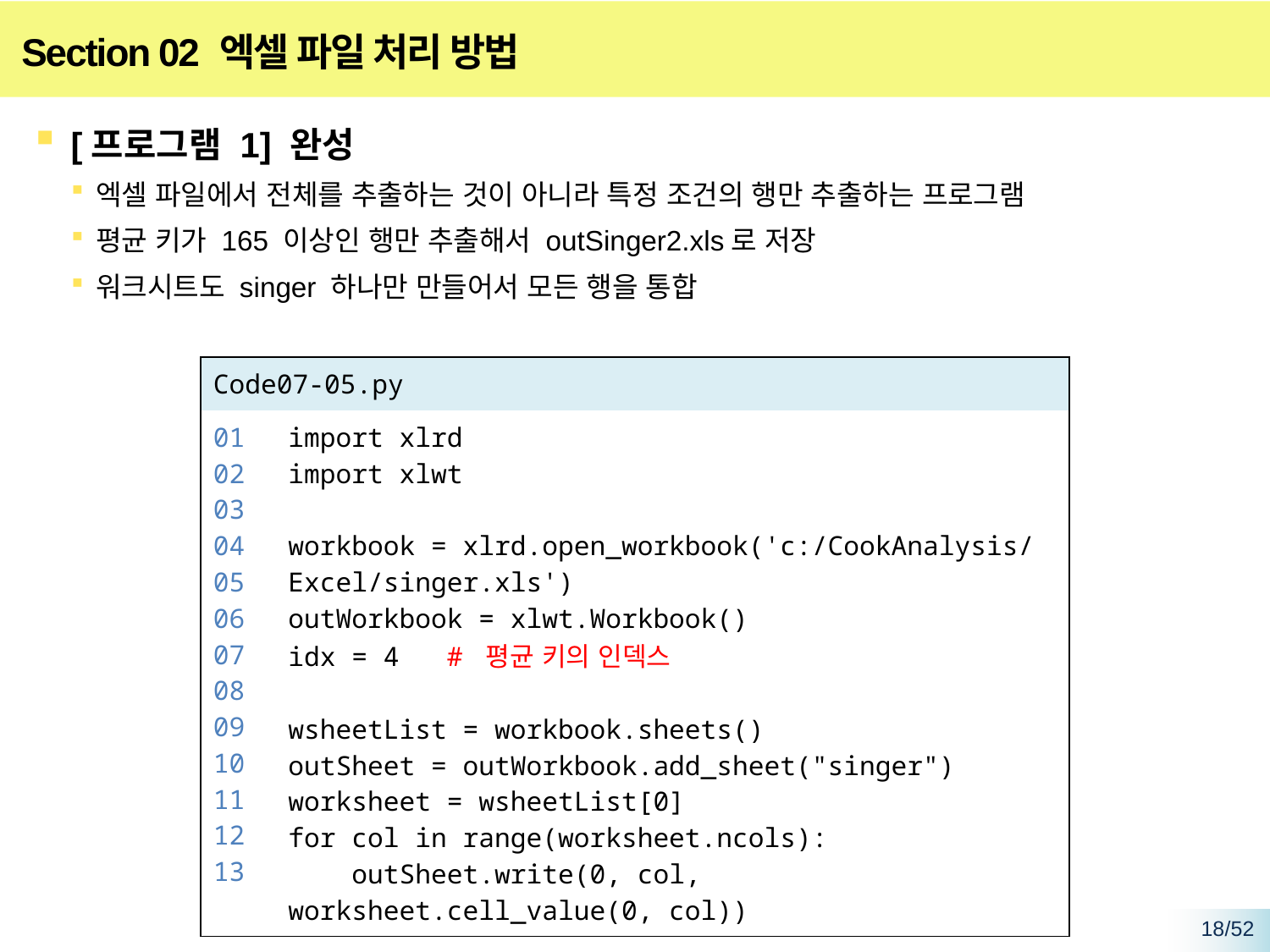

# Section 02 엑셀 파일 처리 방법
[프로그램 1] 완성
엑셀 파일에서 전체를 추출하는 것이 아니라 특정 조건의 행만 추출하는 프로그램
평균 키가 165 이상인 행만 추출해서 outSinger2.xls로 저장
워크시트도 singer 하나만 만들어서 모든 행을 통합
| Code07-05.py |  |
| --- | --- |
| 01 02 03 04 05 06 07 08 09 10 11 12 13 | import xlrd import xlwt workbook = xlrd.open\_workbook('c:/CookAnalysis/Excel/singer.xls') outWorkbook = xlwt.Workbook() idx = 4 # 평균 키의 인덱스 wsheetList = workbook.sheets() outSheet = outWorkbook.add\_sheet("singer") worksheet = wsheetList[0] for col in range(worksheet.ncols): outSheet.write(0, col, worksheet.cell\_value(0, col)) |